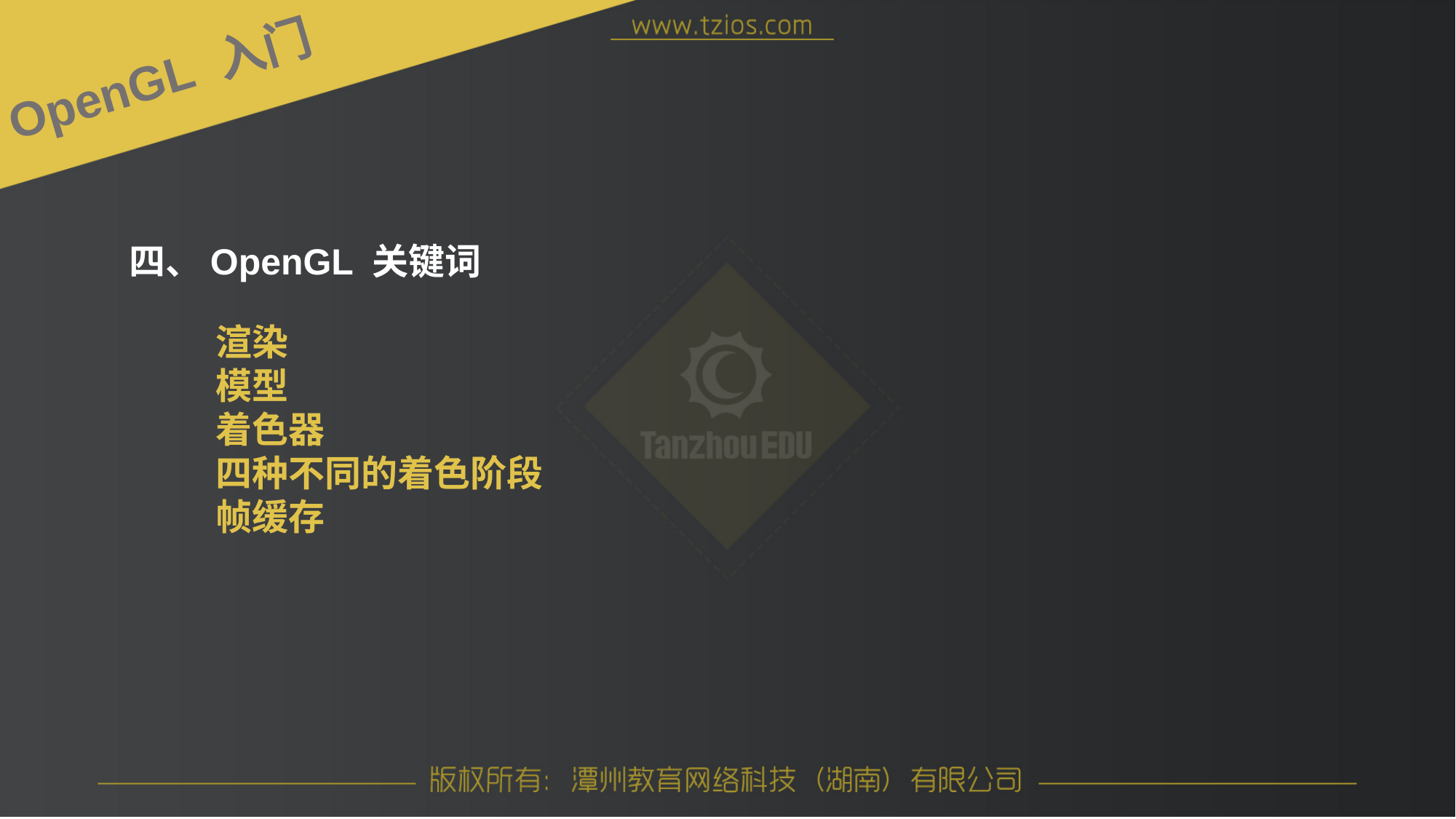

OpenGL 入门
四、OpenGL 关键词
渲染
模型
着色器
四种不同的着色阶段
帧缓存